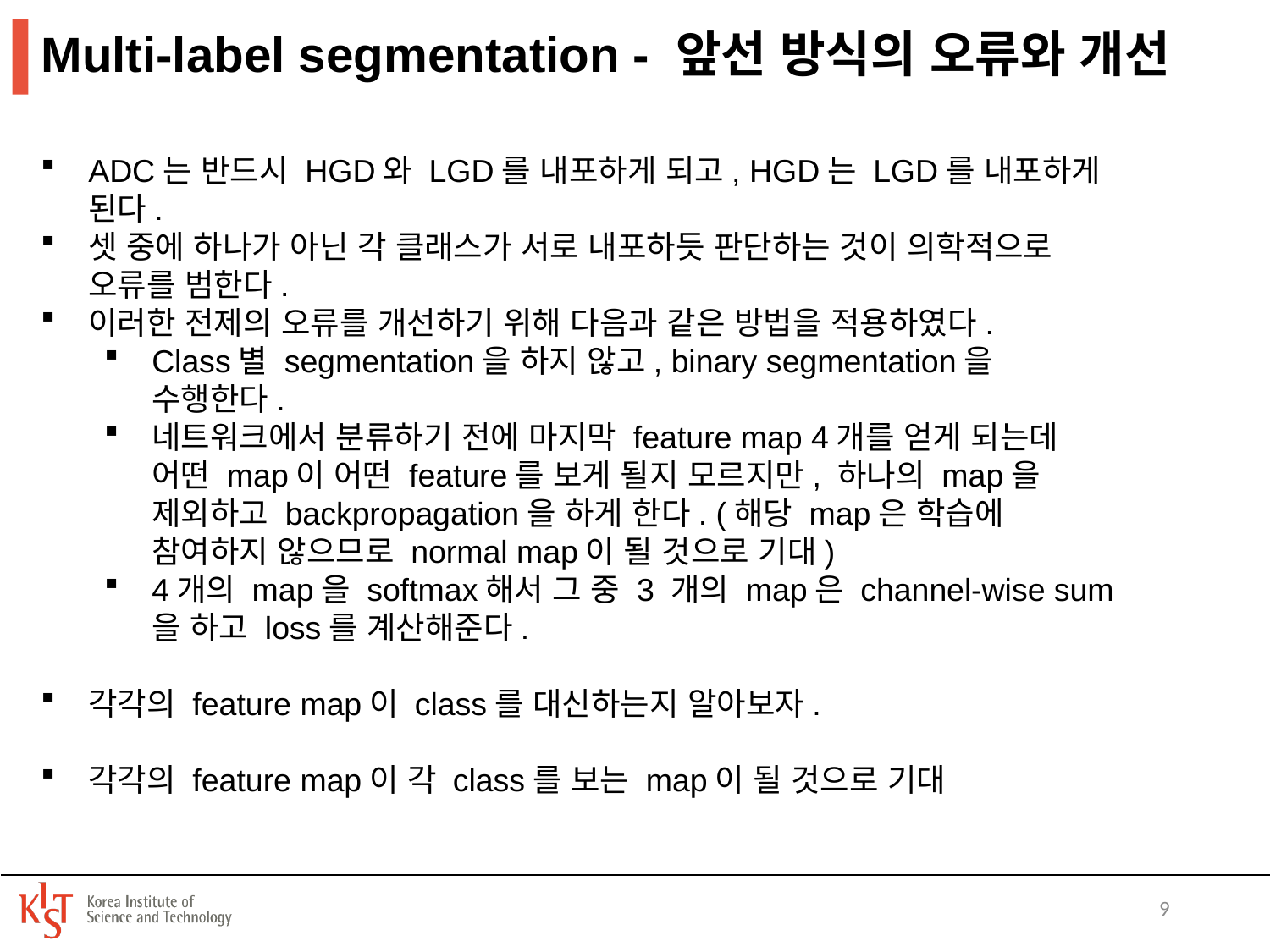

# Multi-label segmentation - 앞선 방식의 오류와 개선
ADC는 반드시 HGD와 LGD를 내포하게 되고, HGD는 LGD를 내포하게 된다.
셋 중에 하나가 아닌 각 클래스가 서로 내포하듯 판단하는 것이 의학적으로 오류를 범한다.
이러한 전제의 오류를 개선하기 위해 다음과 같은 방법을 적용하였다.
Class별 segmentation을 하지 않고, binary segmentation을 수행한다.
네트워크에서 분류하기 전에 마지막 feature map 4개를 얻게 되는데 어떤 map이 어떤 feature를 보게 될지 모르지만, 하나의 map을 제외하고 backpropagation을 하게 한다. (해당 map은 학습에 참여하지 않으므로 normal map이 될 것으로 기대)
4개의 map을 softmax해서 그 중 3 개의 map은 channel-wise sum을 하고 loss를 계산해준다.

각각의 feature map이 class를 대신하는지 알아보자.

각각의 feature map이 각 class를 보는 map이 될 것으로 기대
9